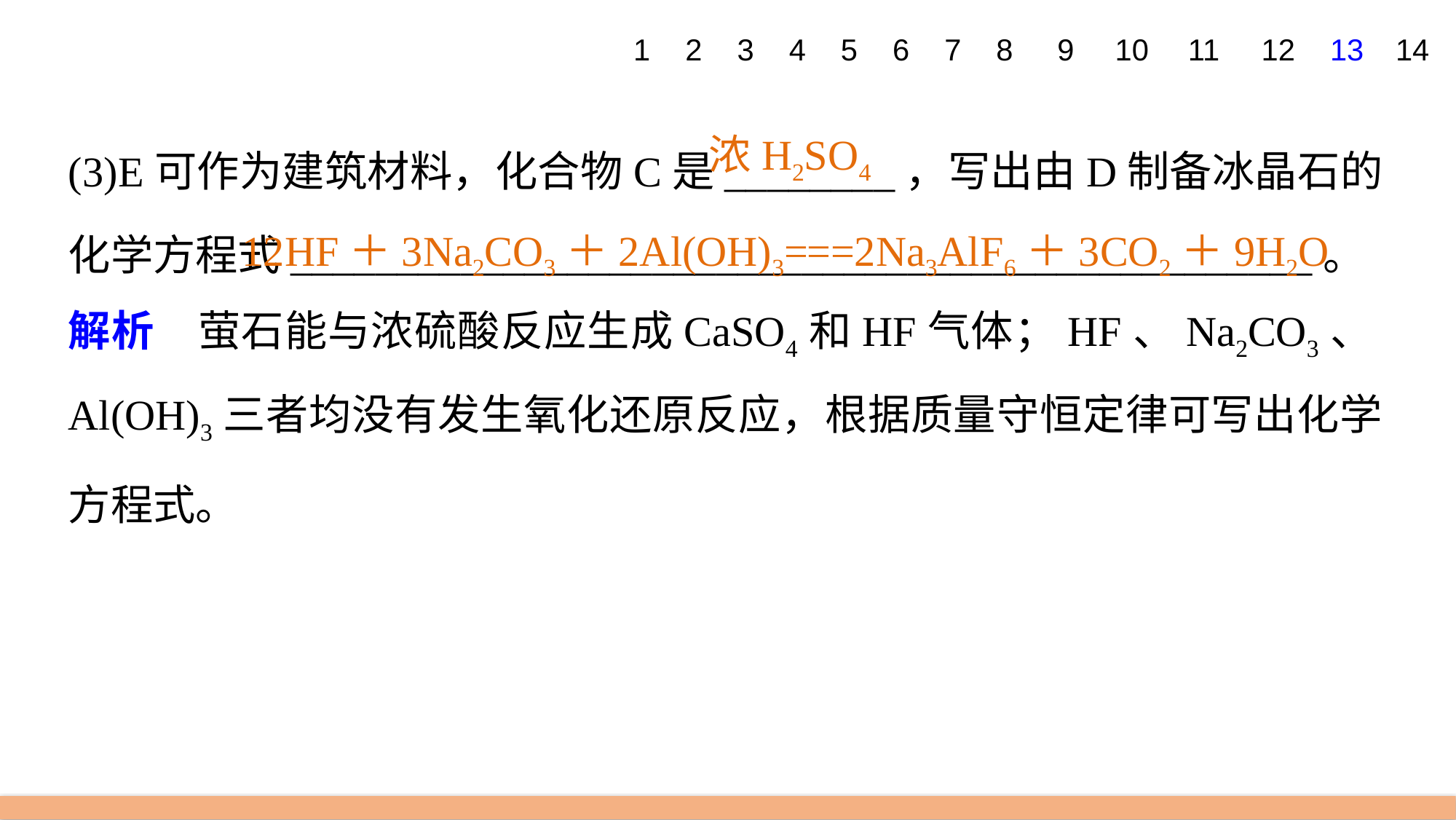

1
2
3
4
5
6
7
8
9
10
11
12
13
14
(3)E可作为建筑材料，化合物C是________，写出由D制备冰晶石的化学方程式________________________________________________。
解析　萤石能与浓硫酸反应生成CaSO4和HF气体；HF、Na2CO3、Al(OH)3三者均没有发生氧化还原反应，根据质量守恒定律可写出化学方程式。
浓H2SO4
12HF＋3Na2CO3＋2Al(OH)3===2Na3AlF6＋3CO2＋9H2O